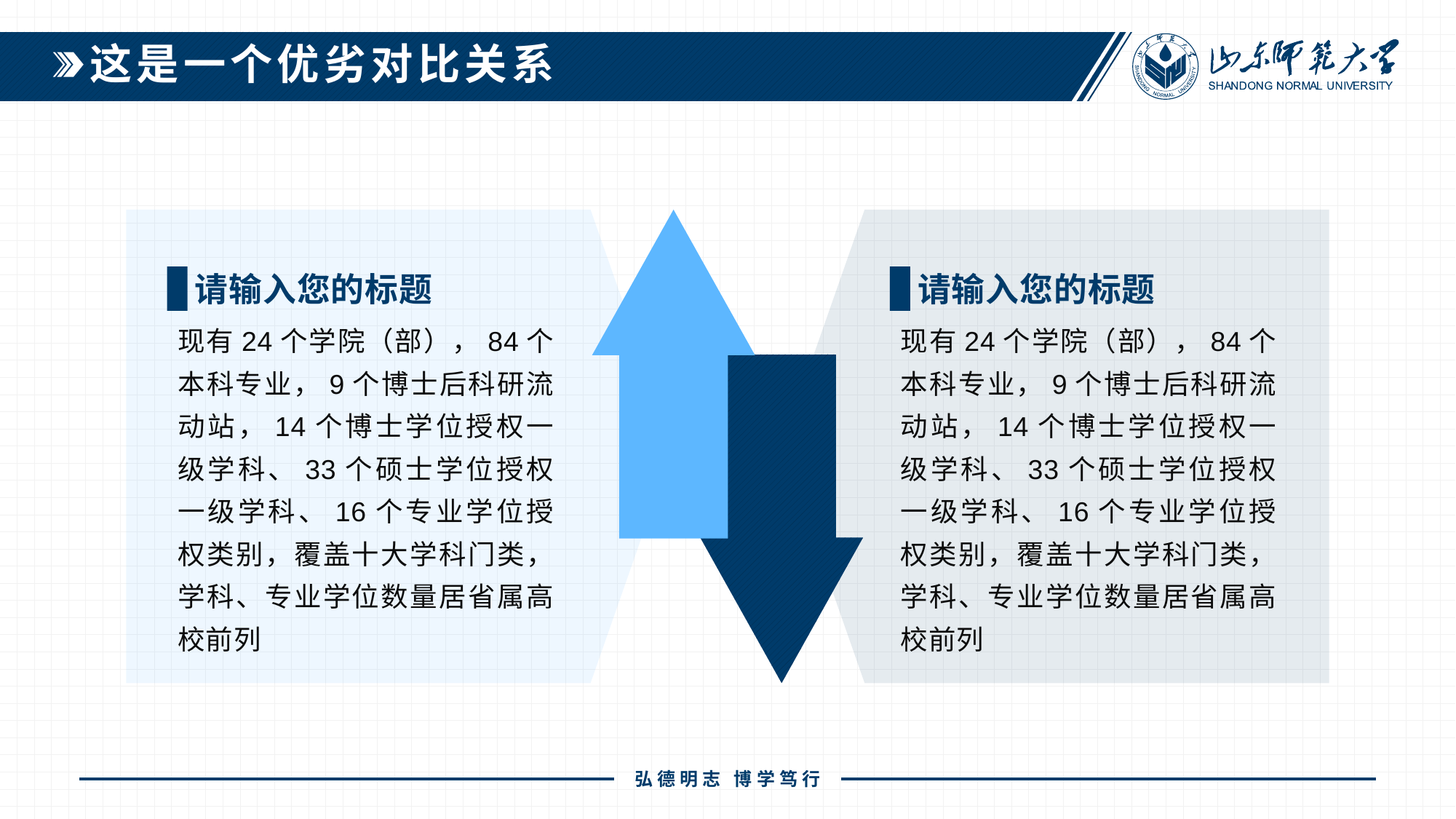

这是一个优劣对比关系

请输入您的标题
请输入您的标题

现有24个学院（部），84个本科专业，9个博士后科研流动站，14个博士学位授权一级学科、33个硕士学位授权一级学科、16个专业学位授权类别，覆盖十大学科门类，学科、专业学位数量居省属高校前列
现有24个学院（部），84个本科专业，9个博士后科研流动站，14个博士学位授权一级学科、33个硕士学位授权一级学科、16个专业学位授权类别，覆盖十大学科门类，学科、专业学位数量居省属高校前列